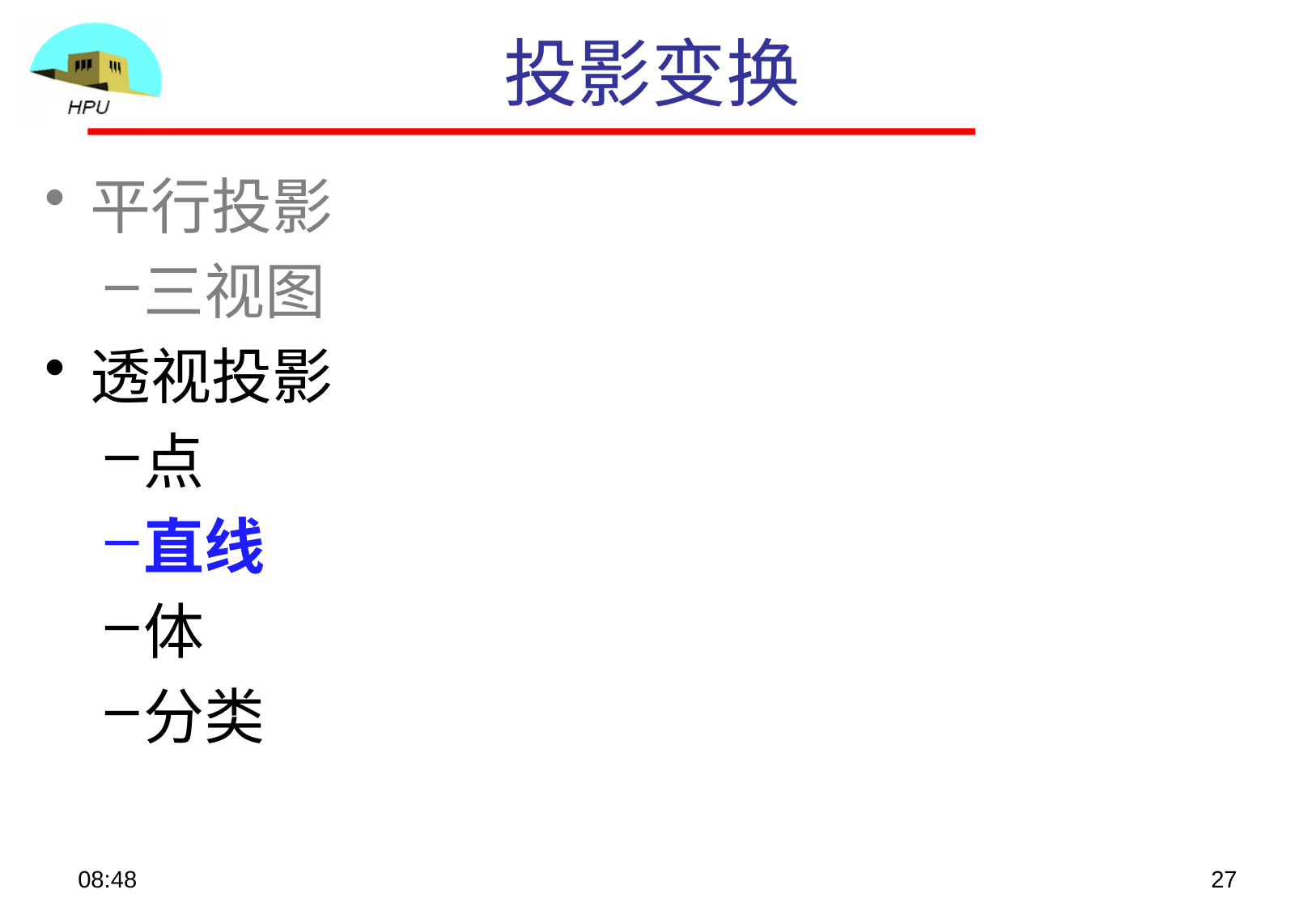

# 投影变换
平行投影
三视图
透视投影
点
直线
体
分类
08:48
27